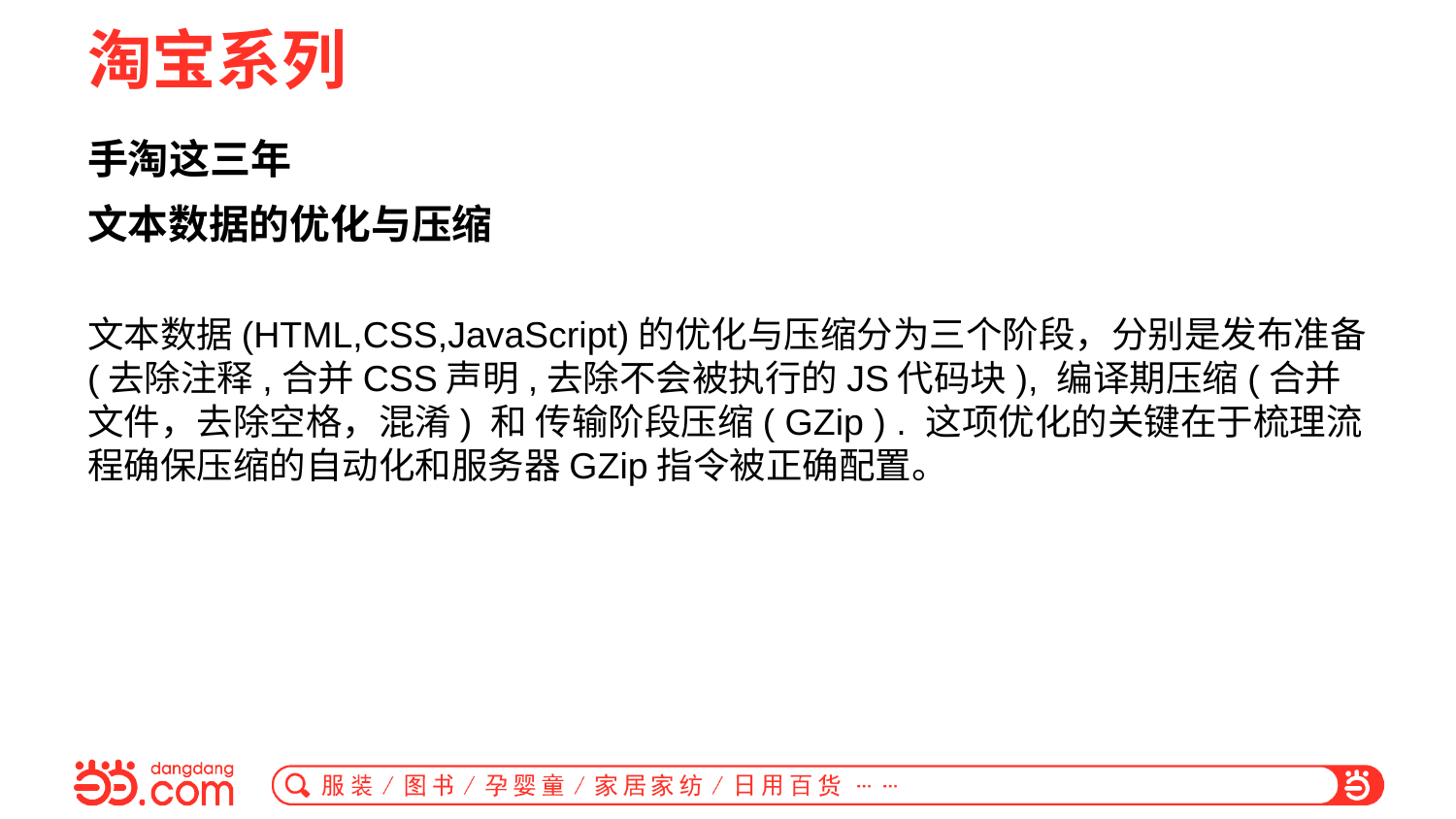

# 淘宝系列
手淘这三年
文本数据的优化与压缩

文本数据(HTML,CSS,JavaScript)的优化与压缩分为三个阶段，分别是发布准备(去除注释,合并CSS声明,去除不会被执行的JS代码块), 编译期压缩(合并文件，去除空格，混淆) 和 传输阶段压缩( GZip ) . 这项优化的关键在于梳理流程确保压缩的自动化和服务器GZip指令被正确配置。